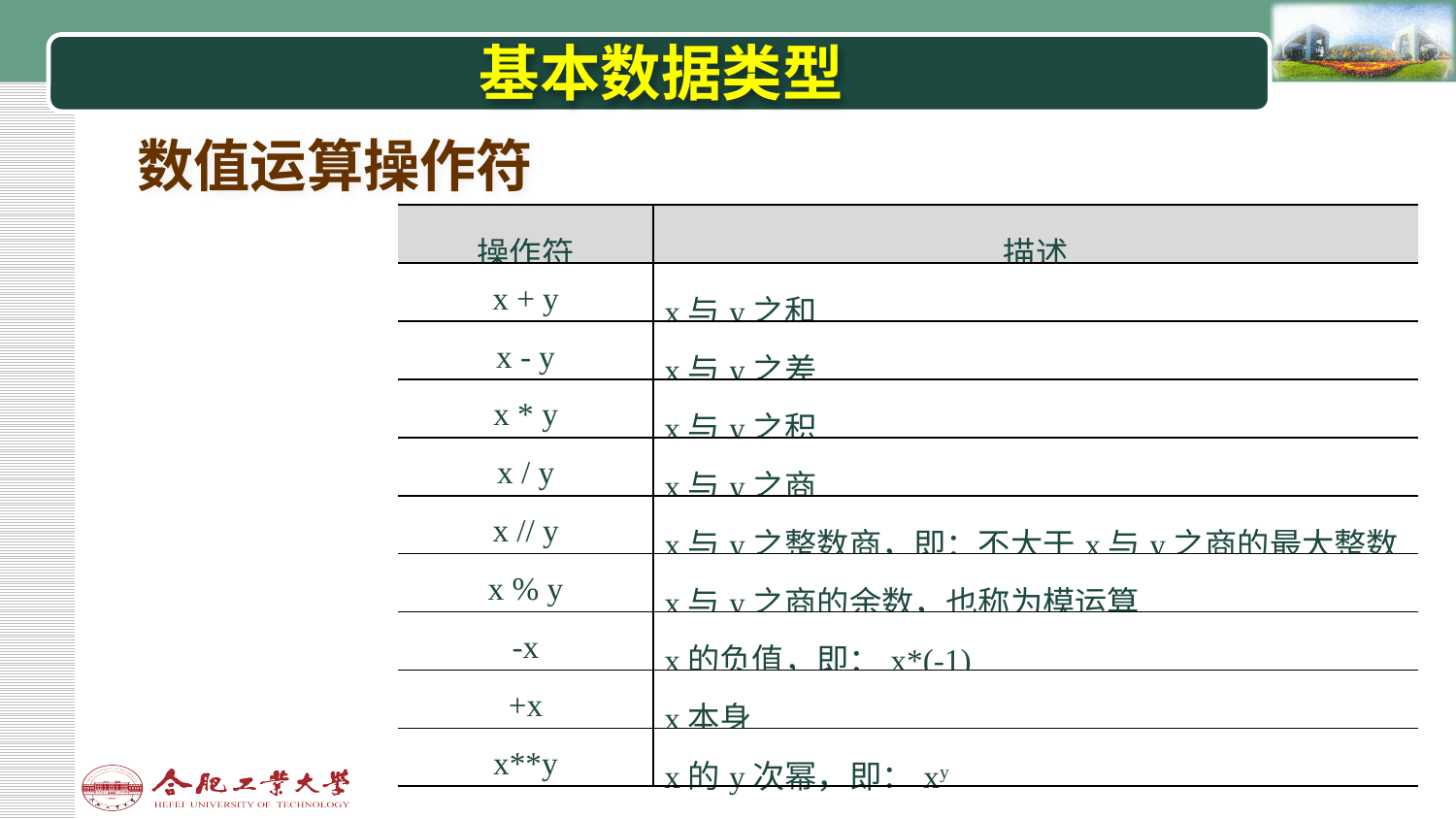

# 基本数据类型
数值运算操作符
| 操作符 | 描述 |
| --- | --- |
| x + y | x与y之和 |
| x - y | x与y之差 |
| x \* y | x与y之积 |
| x / y | x与y之商 |
| x // y | x与y之整数商，即：不大于x与y之商的最大整数 |
| x % y | x与y之商的余数，也称为模运算 |
| -x | x的负值，即：x\*(-1) |
| +x | x本身 |
| x\*\*y | x的y次幂，即：xy |